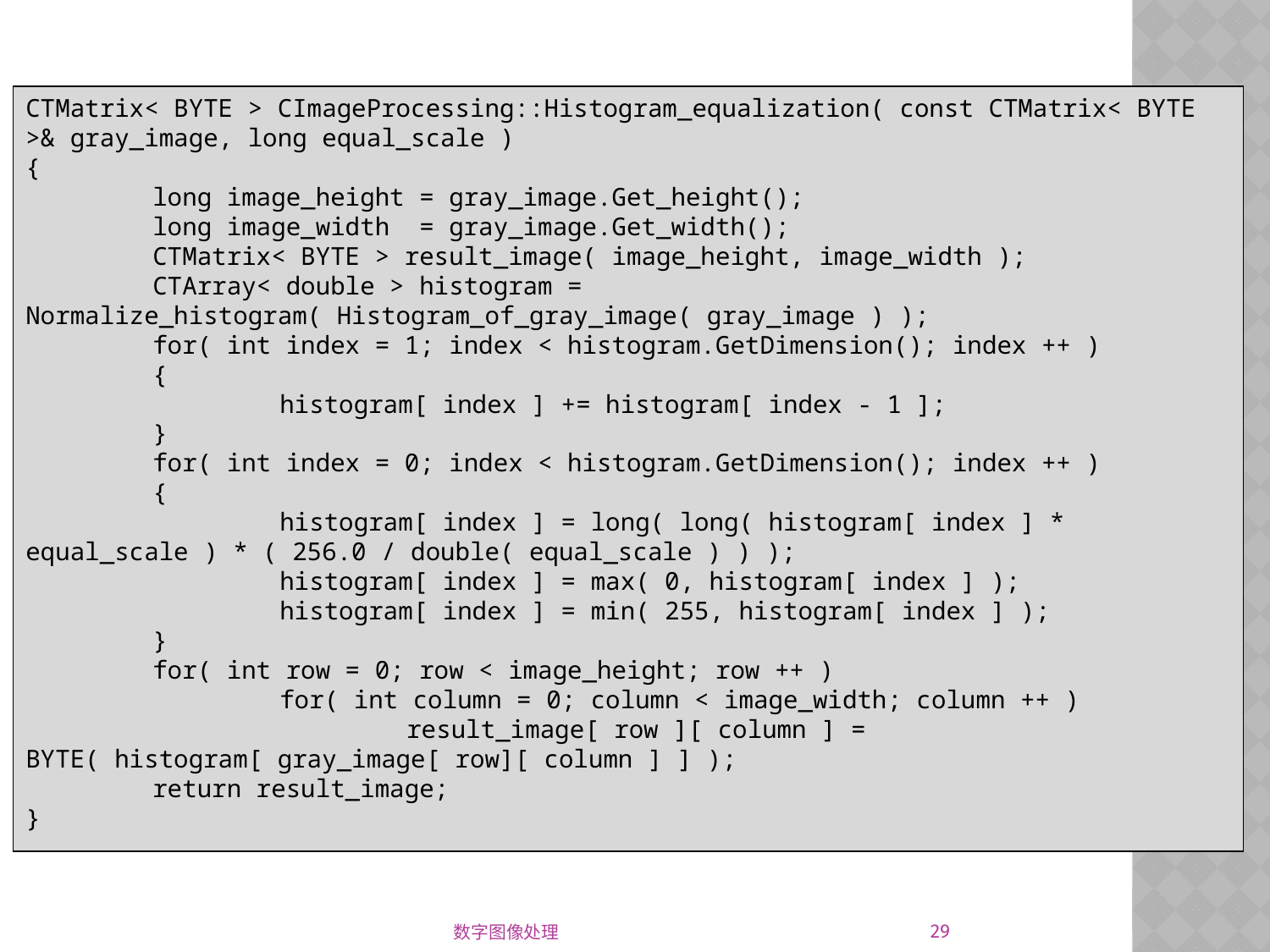

CTMatrix< BYTE > CImageProcessing::Histogram_equalization( const CTMatrix< BYTE >& gray_image, long equal_scale )
{
	long image_height = gray_image.Get_height();
	long image_width  = gray_image.Get_width();
	CTMatrix< BYTE > result_image( image_height, image_width );
	CTArray< double > histogram = Normalize_histogram( Histogram_of_gray_image( gray_image ) );
	for( int index = 1; index < histogram.GetDimension(); index ++ )
	{
		histogram[ index ] += histogram[ index - 1 ];
	}
	for( int index = 0; index < histogram.GetDimension(); index ++ )
	{
		histogram[ index ] = long( long( histogram[ index ] * equal_scale ) * ( 256.0 / double( equal_scale ) ) );
		histogram[ index ] = max( 0, histogram[ index ] );
		histogram[ index ] = min( 255, histogram[ index ] );
	}
	for( int row = 0; row < image_height; row ++ )
		for( int column = 0; column < image_width; column ++ )
			result_image[ row ][ column ] = BYTE( histogram[ gray_image[ row][ column ] ] );
	return result_image;
}

29
数字图像处理